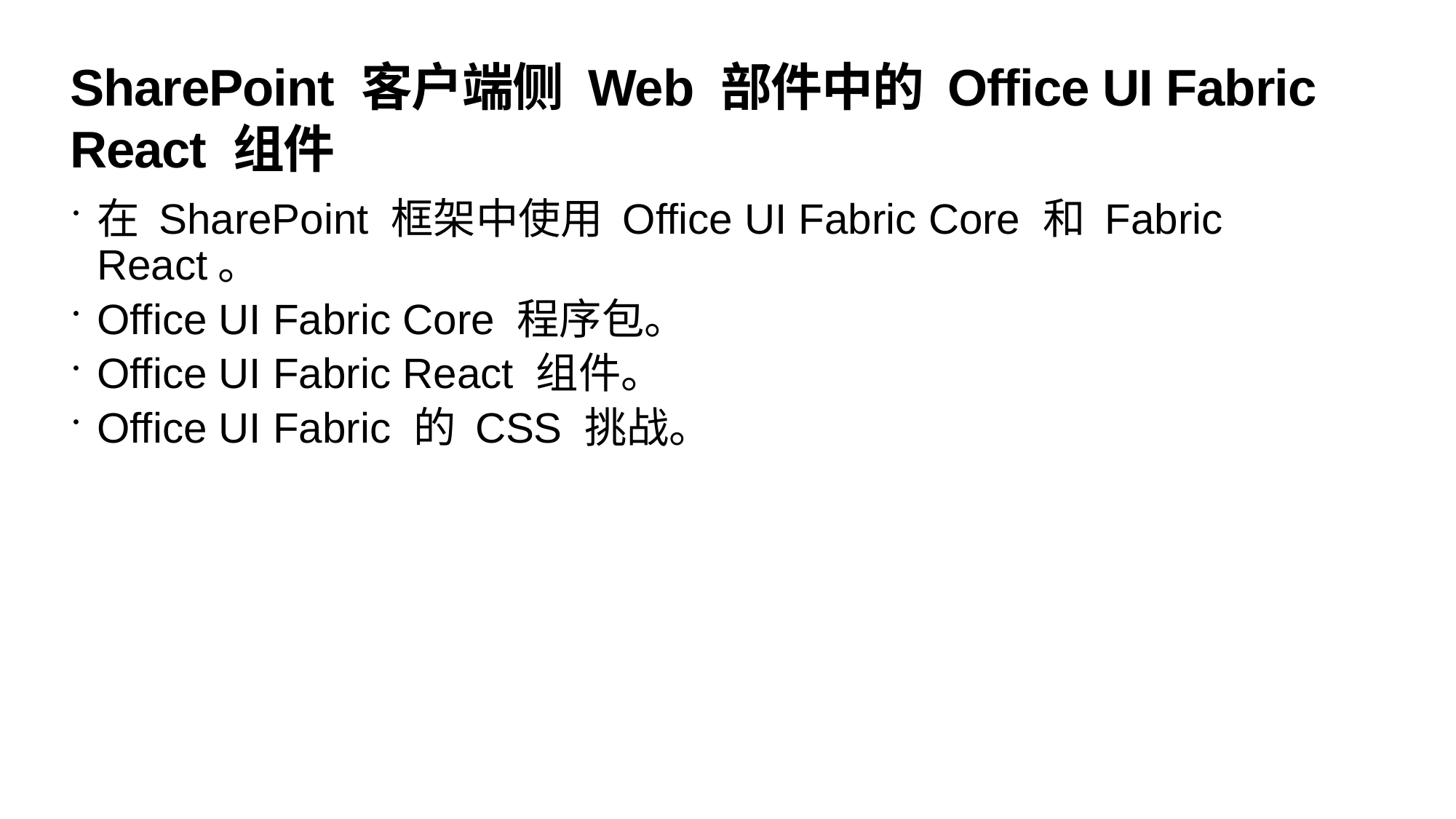

# SharePoint 客户端侧 Web 部件中的 Office UI Fabric React 组件
在 SharePoint 框架中使用 Office UI Fabric Core 和 Fabric React。
Office UI Fabric Core 程序包。
Office UI Fabric React 组件。
Office UI Fabric 的 CSS 挑战。